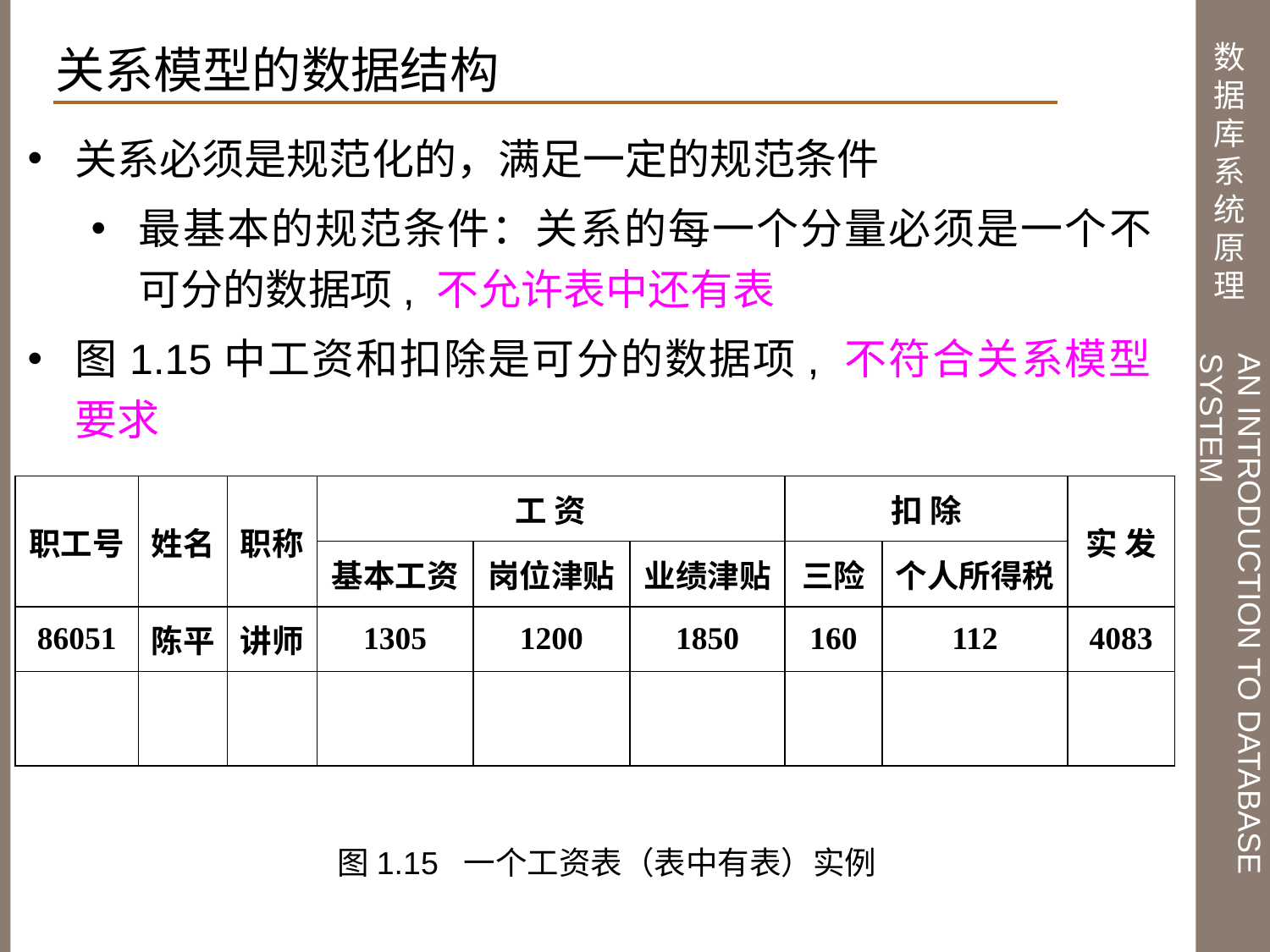

关系模型的数据结构

关系必须是规范化的，满足一定的规范条件
最基本的规范条件：关系的每一个分量必须是一个不可分的数据项, 不允许表中还有表
图1.15中工资和扣除是可分的数据项, 不符合关系模型要求

| 职工号 | 姓名 | 职称 | 工 资 |  |  | 扣 除 |  | 实 发 |
| --- | --- | --- | --- | --- | --- | --- | --- | --- |
|  |  |  | 基本工资 | 岗位津贴 | 业绩津贴 | 三险 | 个人所得税 |  |
| 86051 | 陈平 | 讲师 | 1305 | 1200 | 1850 | 160 | 112 | 4083 |
|  |  |  |  |  |  |  |  |  |
图1.15  一个工资表（表中有表）实例